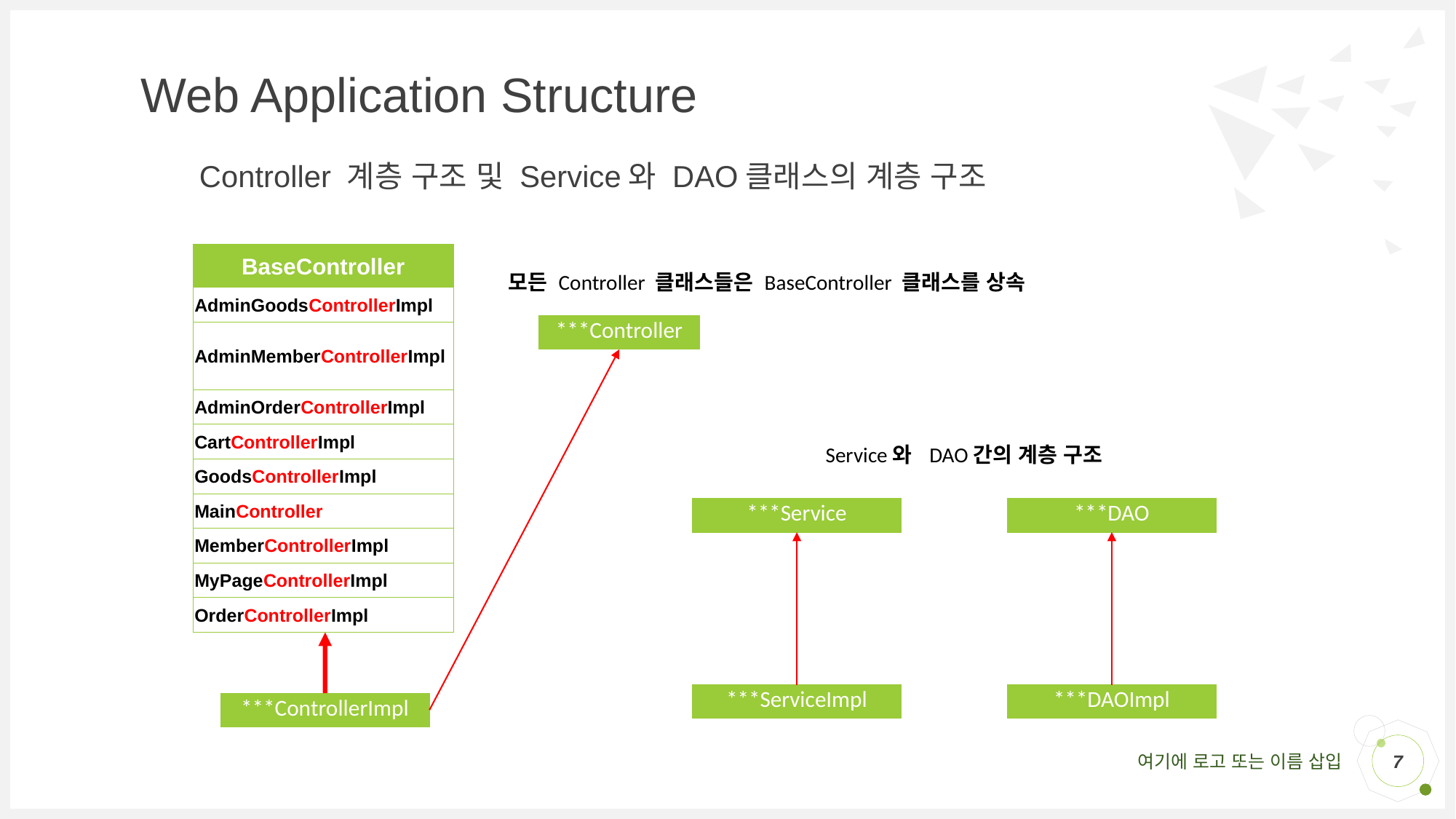

Web Application Structure
# Controller 계층 구조 및 Service와 DAO클래스의 계층 구조
| BaseController |
| --- |
| AdminGoodsControllerImpl |
| AdminMemberControllerImpl |
| AdminOrderControllerImpl |
| CartControllerImpl |
| GoodsControllerImpl |
| MainController |
| MemberControllerImpl |
| MyPageControllerImpl |
| OrderControllerImpl |
모든 Controller 클래스들은 BaseController 클래스를 상속
| \*\*\*Controller |
| --- |
Service와  DAO간의 계층 구조
| \*\*\*Service |
| --- |
| \*\*\*DAO |
| --- |
| \*\*\*ServiceImpl |
| --- |
| \*\*\*DAOImpl |
| --- |
| \*\*\*ControllerImpl |
| --- |
7